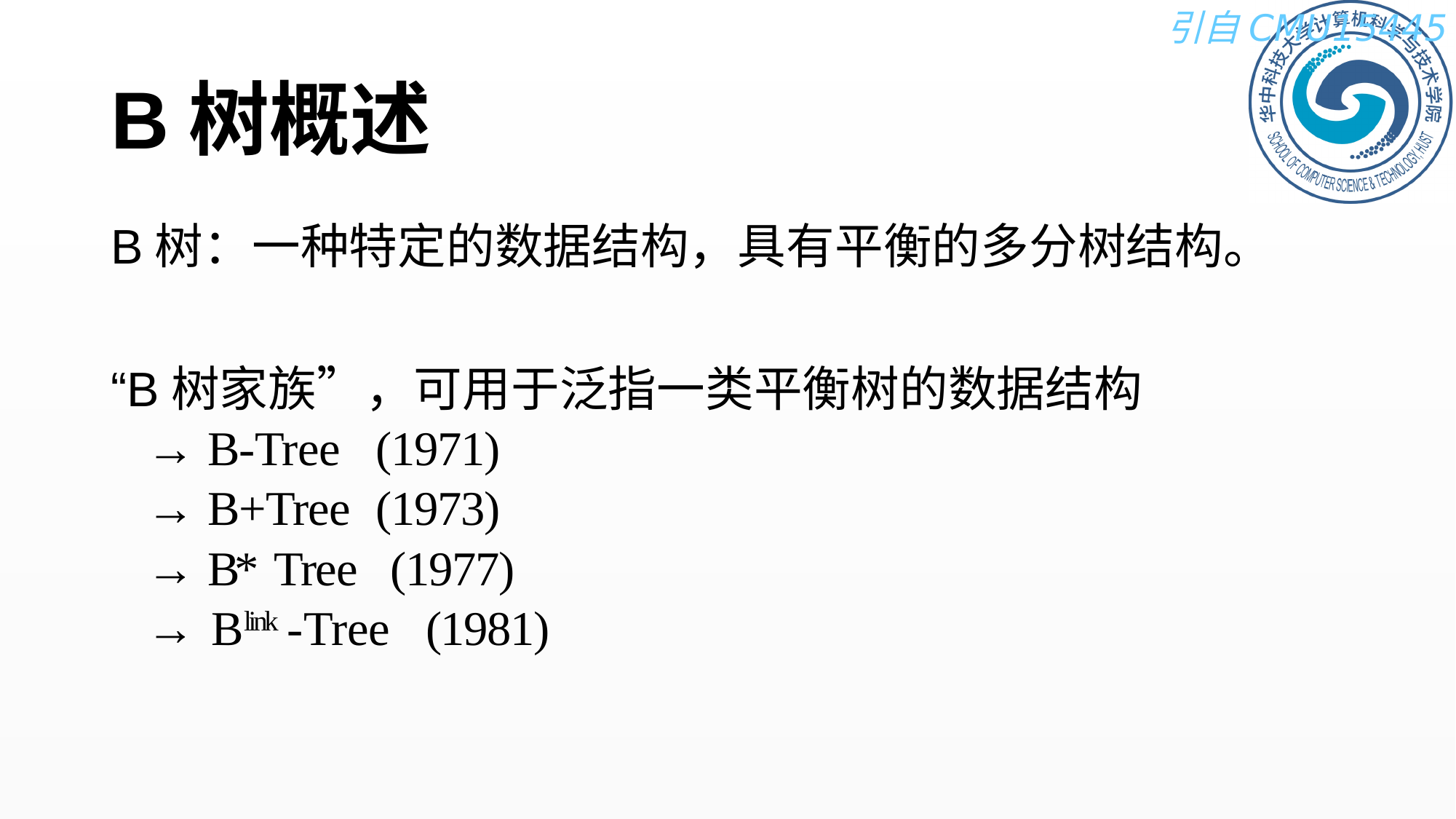

# B树概述
B树：一种特定的数据结构，具有平衡的多分树结构。

“B树家族”，可用于泛指一类平衡树的数据结构
→ B-Tree   (1971)
→ B+Tree  (1973)
→ B*  Tree   (1977)
→ Blink -Tree   (1981)
54